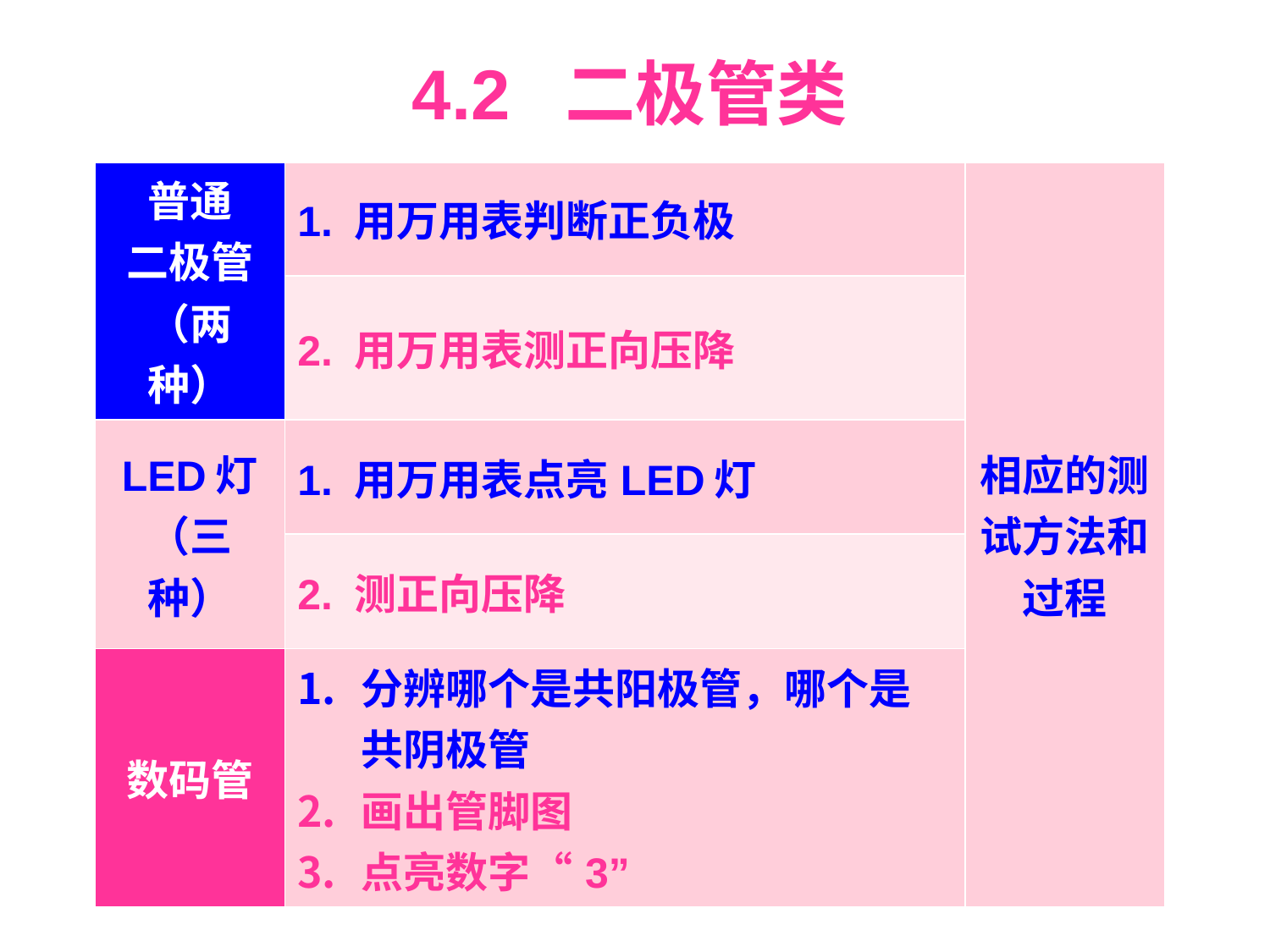

| 4.2 二极管类 |  |  |
| --- | --- | --- |
| 普通 二极管（两种） | 1. 用万用表判断正负极 | 相应的测试方法和过程 |
|  | 2. 用万用表测正向压降 |  |
| LED灯（三种） | 1. 用万用表点亮LED灯 |  |
|  | 2. 测正向压降 |  |
| 数码管 | 分辨哪个是共阳极管，哪个是共阴极管 画出管脚图 点亮数字“3” |  |